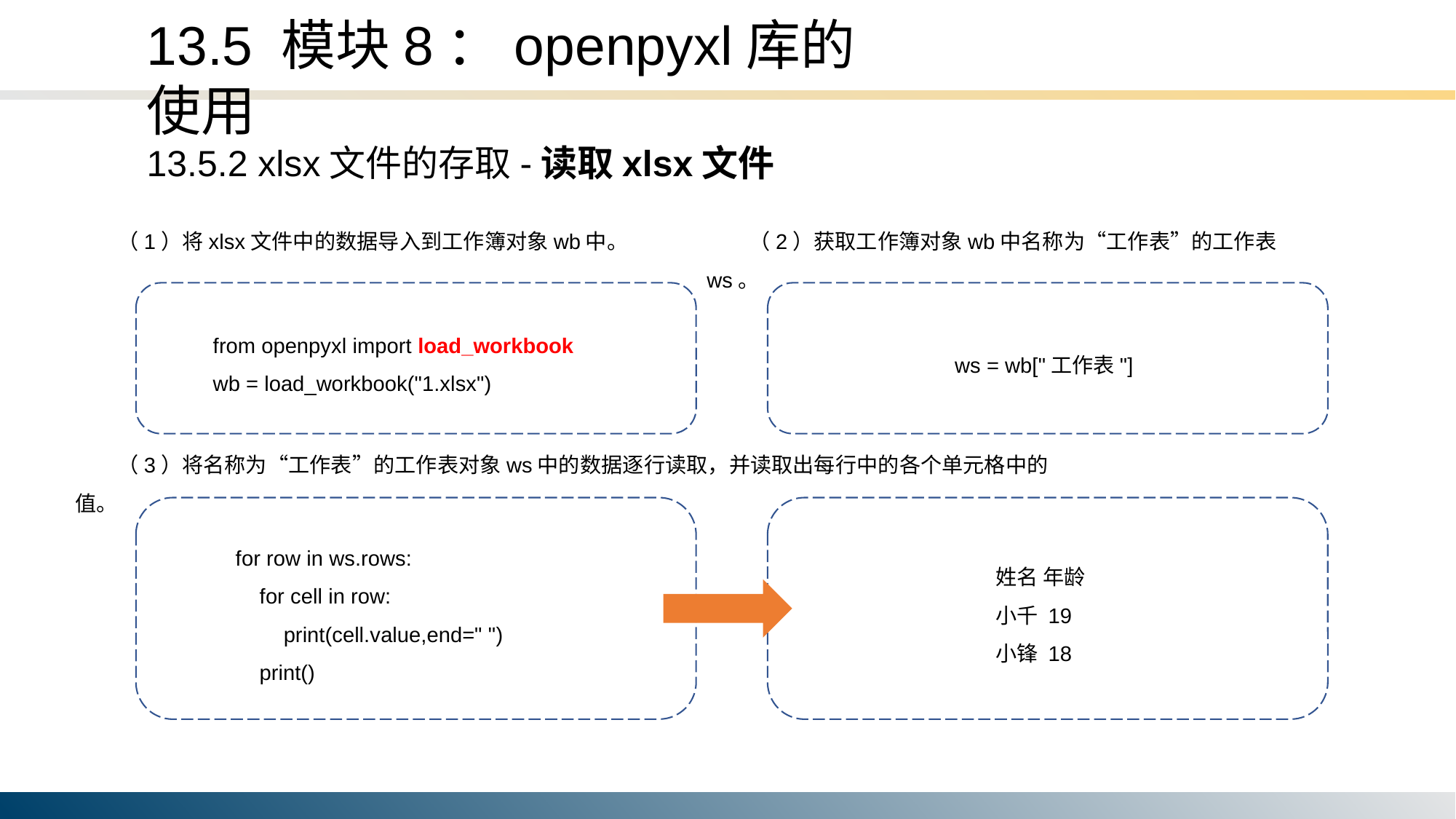

13.5 模块8：openpyxl库的使用
13.5.2 xlsx文件的存取-读取xlsx文件
（1）将xlsx文件中的数据导入到工作簿对象wb中。
（2）获取工作簿对象wb中名称为“工作表”的工作表ws。

from openpyxl import load_workbook
wb = load_workbook("1.xlsx")
ws = wb["工作表"]
（3）将名称为“工作表”的工作表对象ws中的数据逐行读取，并读取出每行中的各个单元格中的值。

for row in ws.rows:
    for cell in row:
        print(cell.value,end=" ")
    print()
姓名 年龄
小千 19
小锋 18